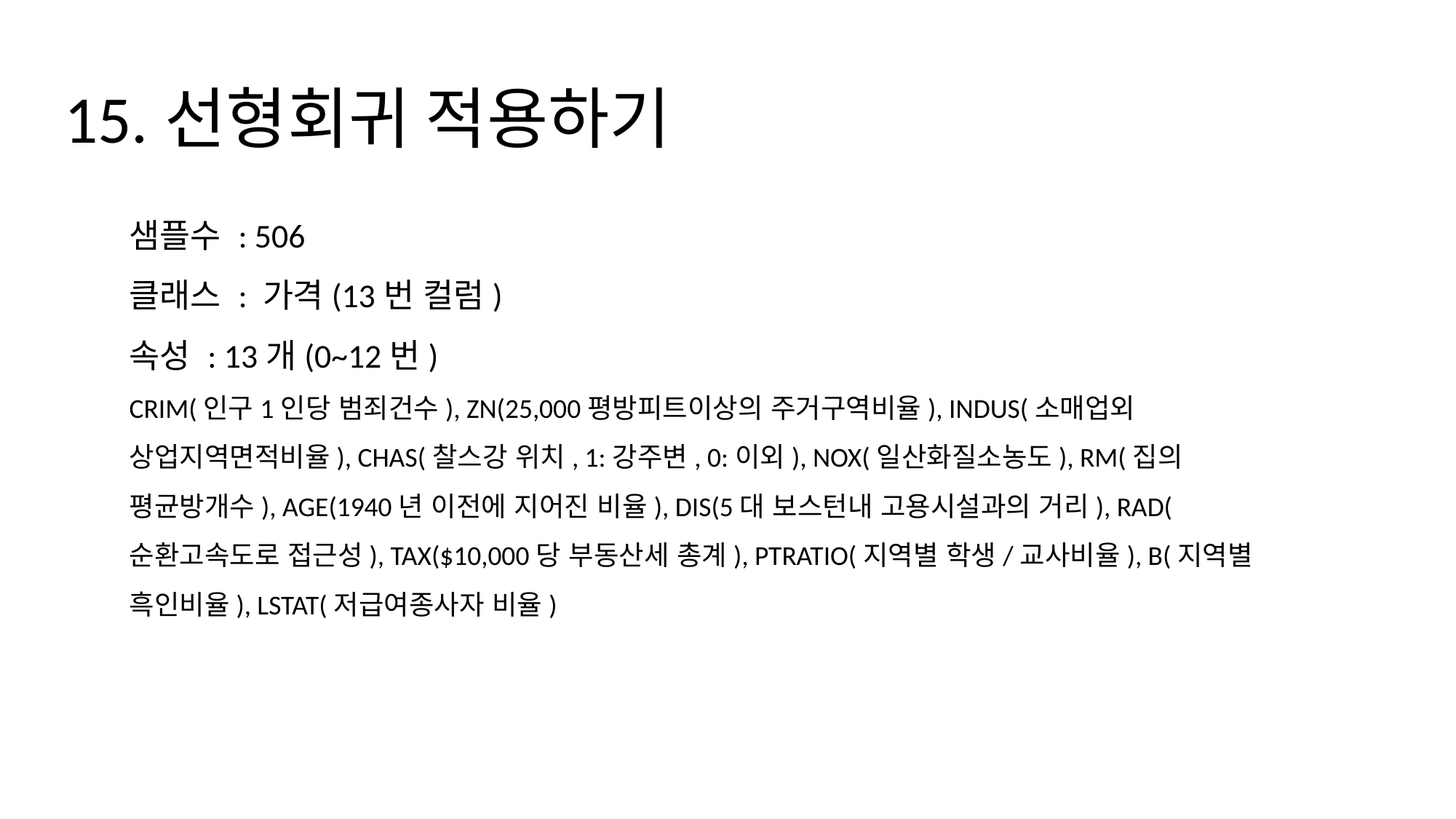

# 15.선형회귀 적용하기
샘플수 : 506
클래스 : 가격(13번 컬럼)
속성 : 13개(0~12번)
CRIM(인구1인당 범죄건수), ZN(25,000평방피트이상의 주거구역비율), INDUS(소매업외 상업지역면적비율), CHAS(찰스강 위치, 1:강주변, 0:이외), NOX(일산화질소농도), RM(집의 평균방개수), AGE(1940년 이전에 지어진 비율), DIS(5대 보스턴내 고용시설과의 거리), RAD(순환고속도로 접근성), TAX($10,000당 부동산세 총계), PTRATIO(지역별 학생/교사비율), B(지역별 흑인비율), LSTAT(저급여종사자 비율)